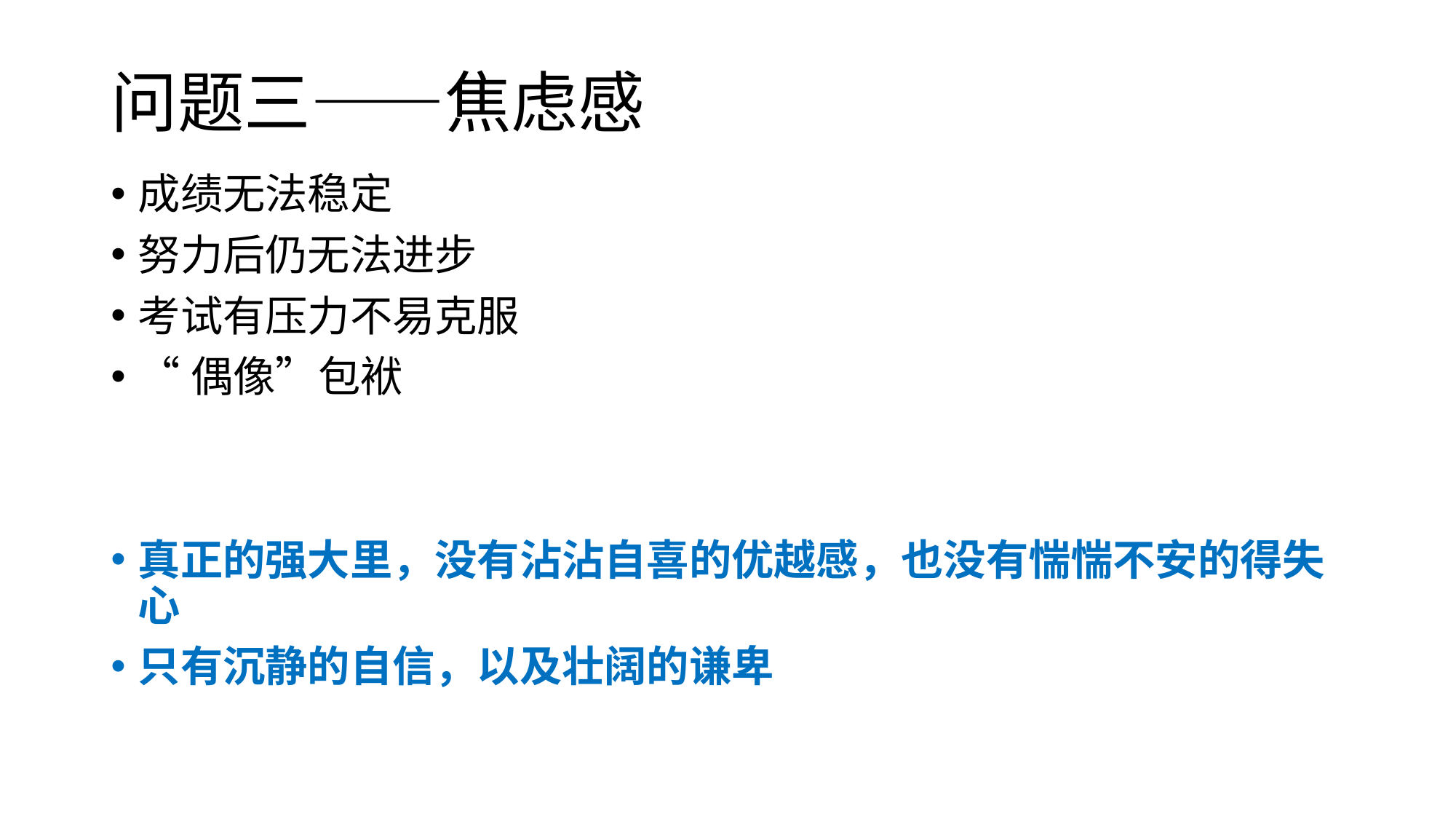

# 问题三——焦虑感
成绩无法稳定
努力后仍无法进步
考试有压力不易克服
“偶像”包袱

真正的强大里，没有沾沾自喜的优越感，也没有惴惴不安的得失心
只有沉静的自信，以及壮阔的谦卑